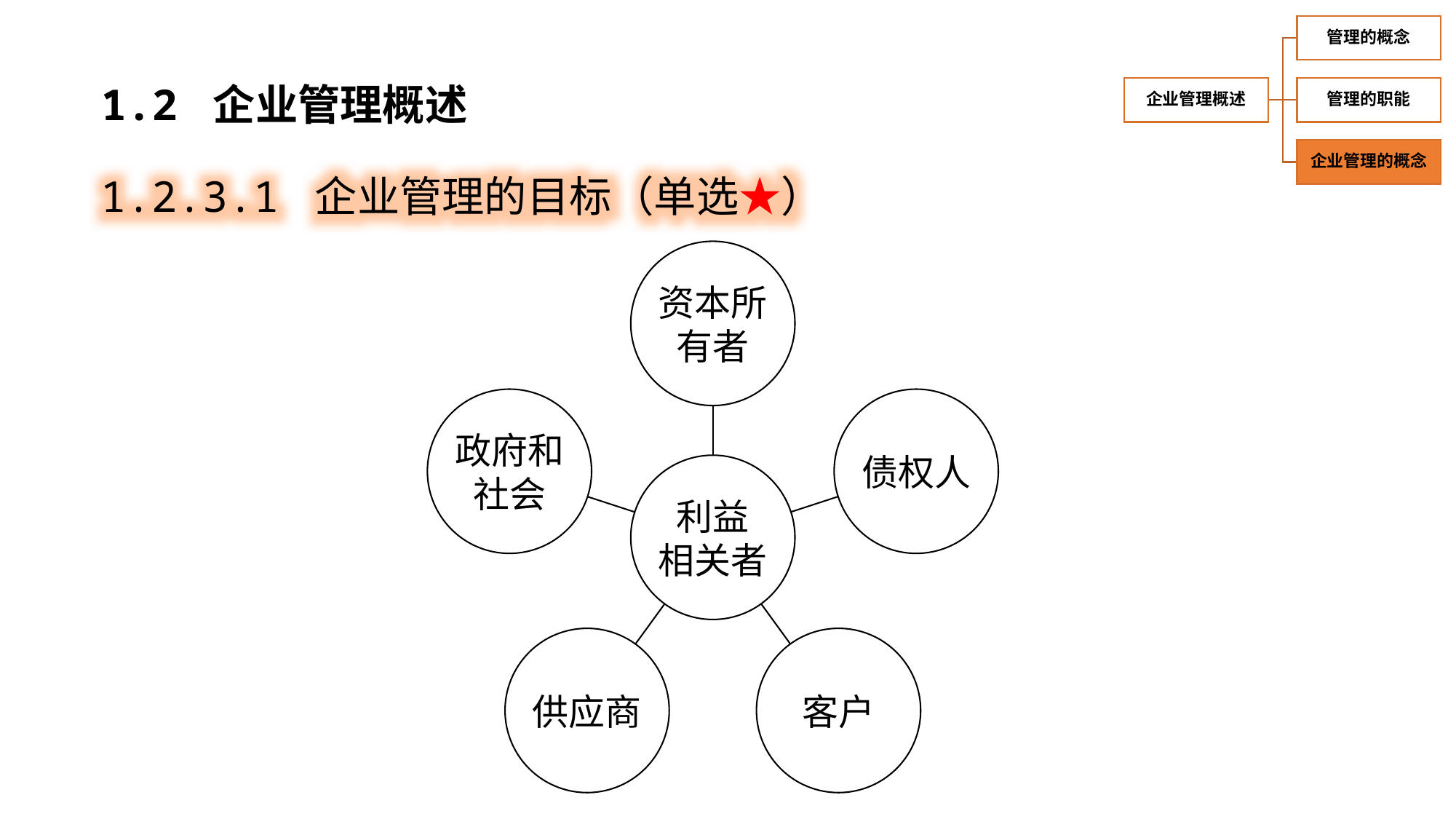

企业管理概述
管理的概念
管理的职能
企业管理的概念
1.2 企业管理概述
1.2.3.1 企业管理的目标（单选★）
利益
相关者

资本所有者

债权人

客户

供应商

政府和社会